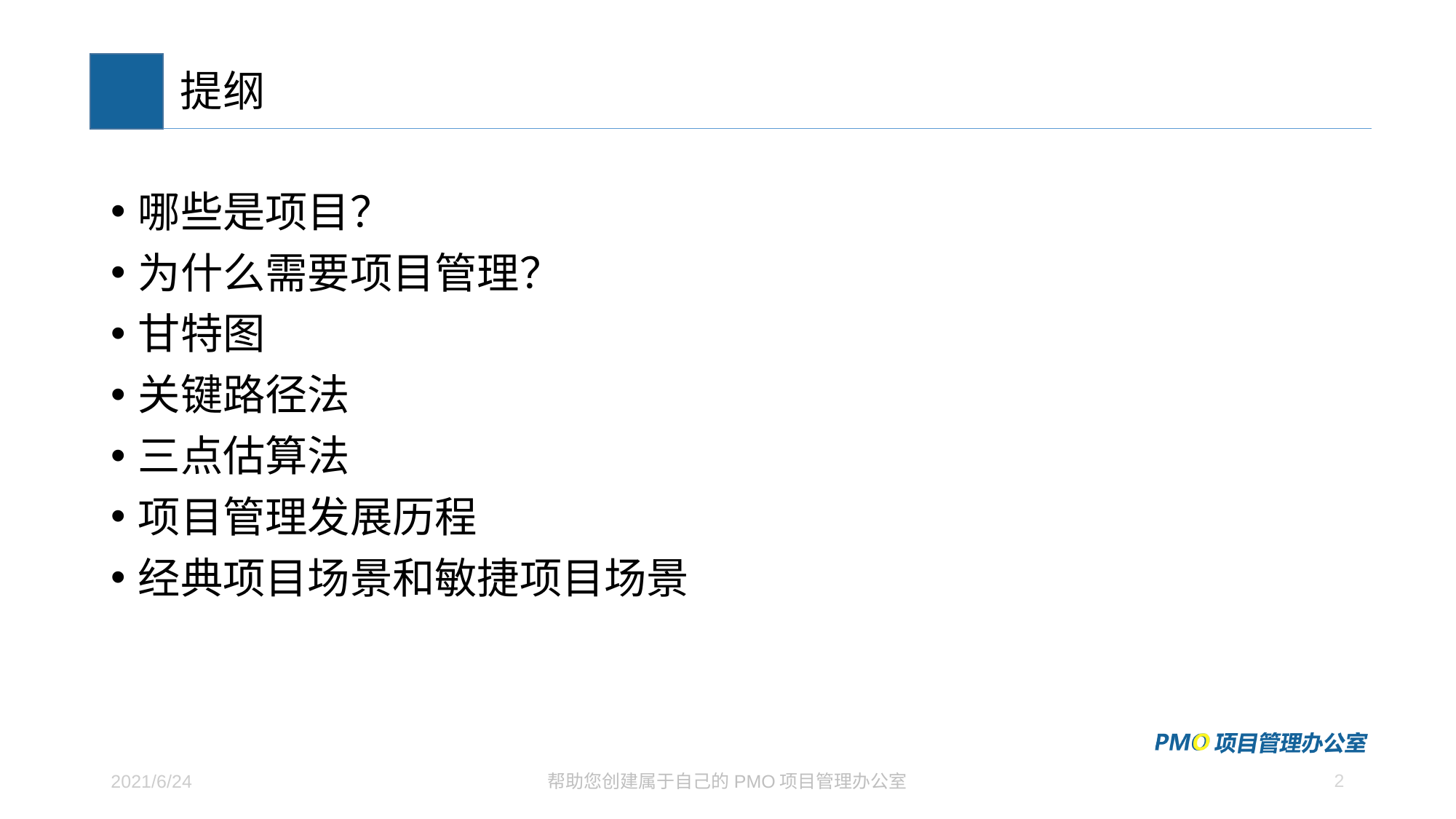

# 提纲
哪些是项目？
为什么需要项目管理？
甘特图
关键路径法
三点估算法
项目管理发展历程
经典项目场景和敏捷项目场景
2
2021/6/24
帮助您创建属于自己的PMO项目管理办公室